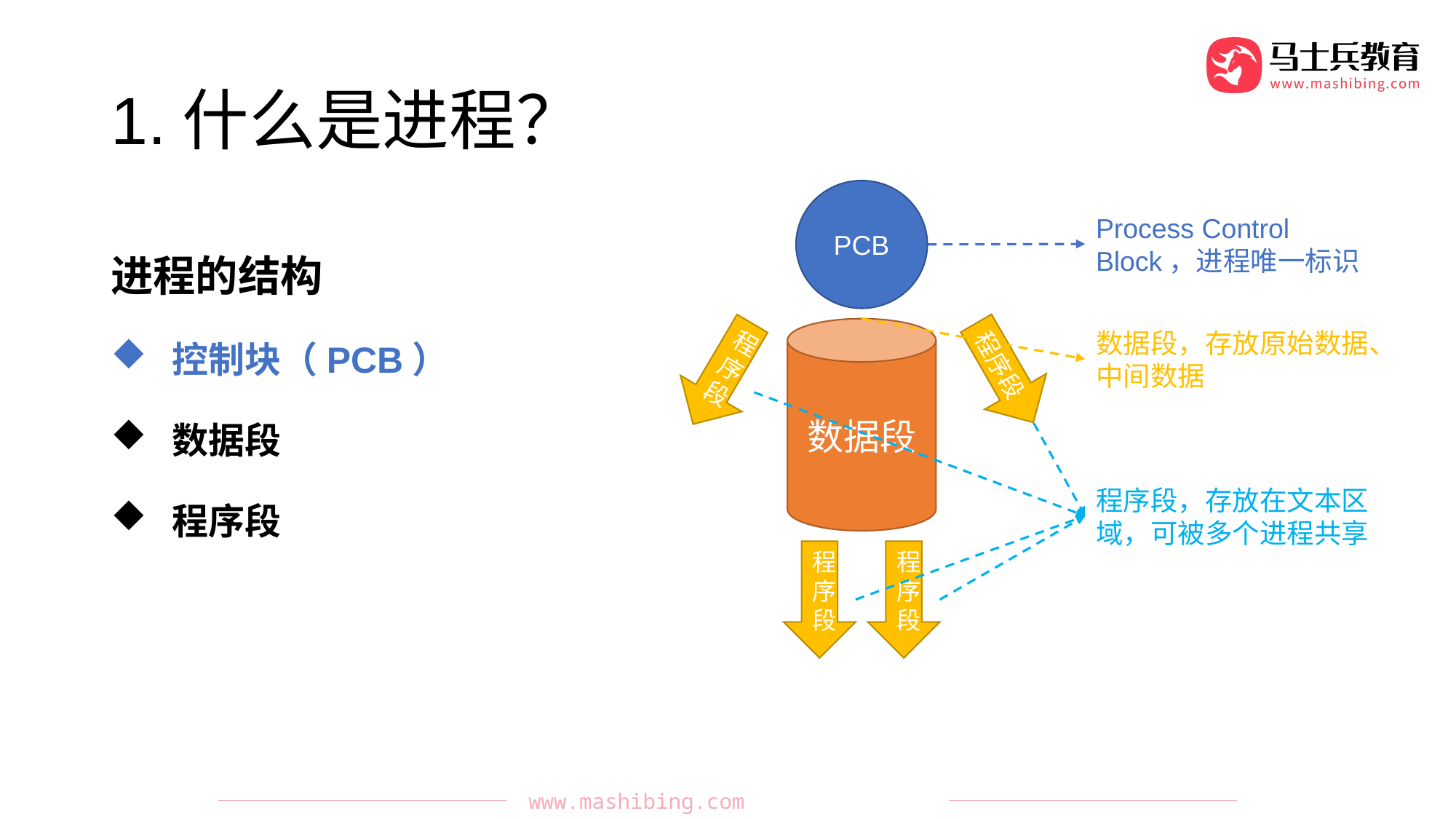

# 1.什么是进程？
PCB
程序段
程序段
数据段
程序段
程序段
Process Control Block，进程唯一标识
进程的结构
控制块（PCB）
数据段
程序段
数据段，存放原始数据、中间数据
程序段，存放在文本区域，可被多个进程共享